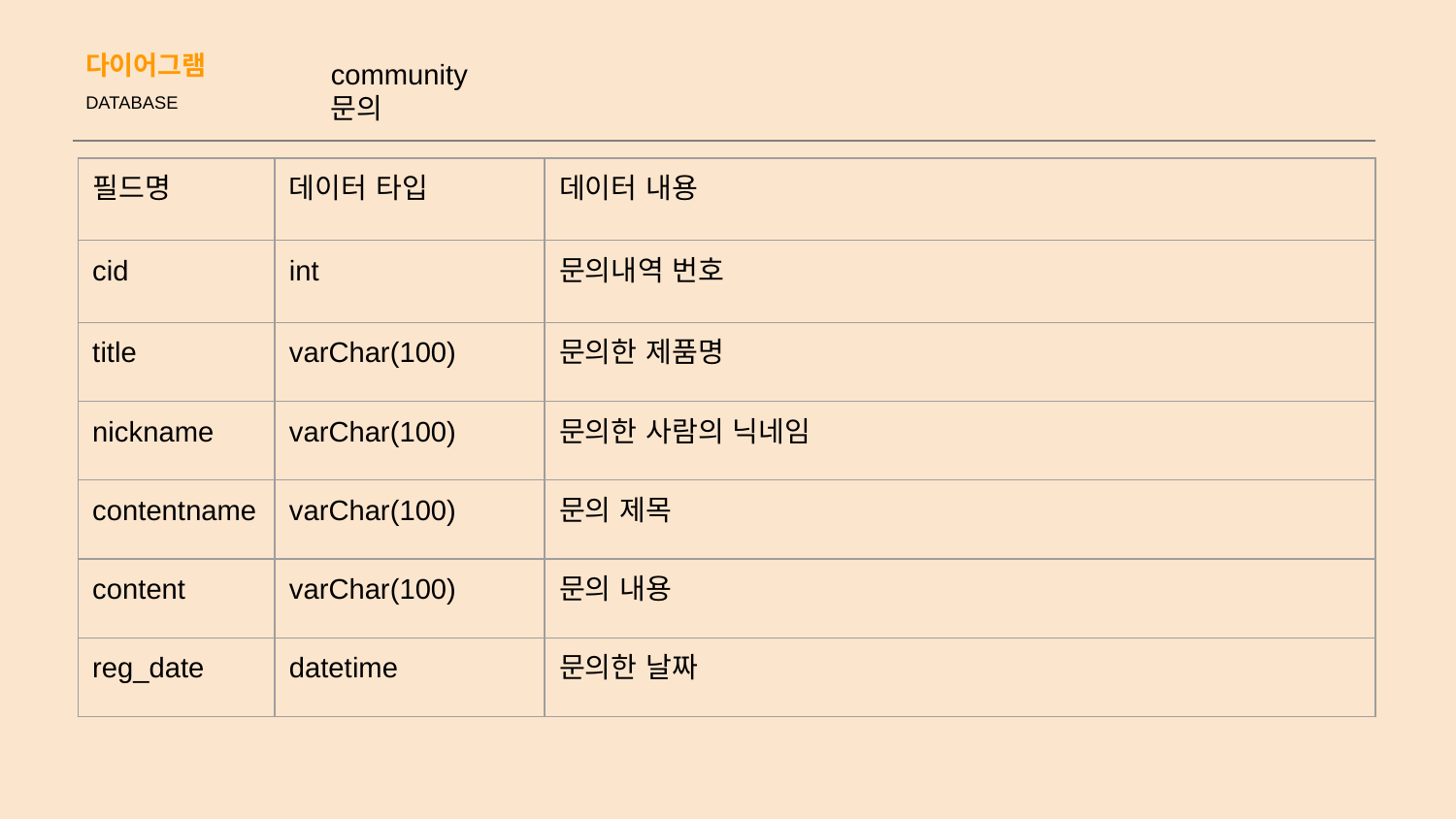

# 다이어그램
DATABASE

community
문의
| 필드명 | 데이터 타입 | 데이터 내용 |  |
| --- | --- | --- | --- |
| cid | int | 문의내역 번호 |  |
| title | varChar(100) | 문의한 제품명 |  |
| nickname | varChar(100) | 문의한 사람의 닉네임 |  |
| contentname | varChar(100) | 문의 제목 |  |
| content | varChar(100) | 문의 내용 |  |
| reg\_date | datetime | 문의한 날짜 |  |